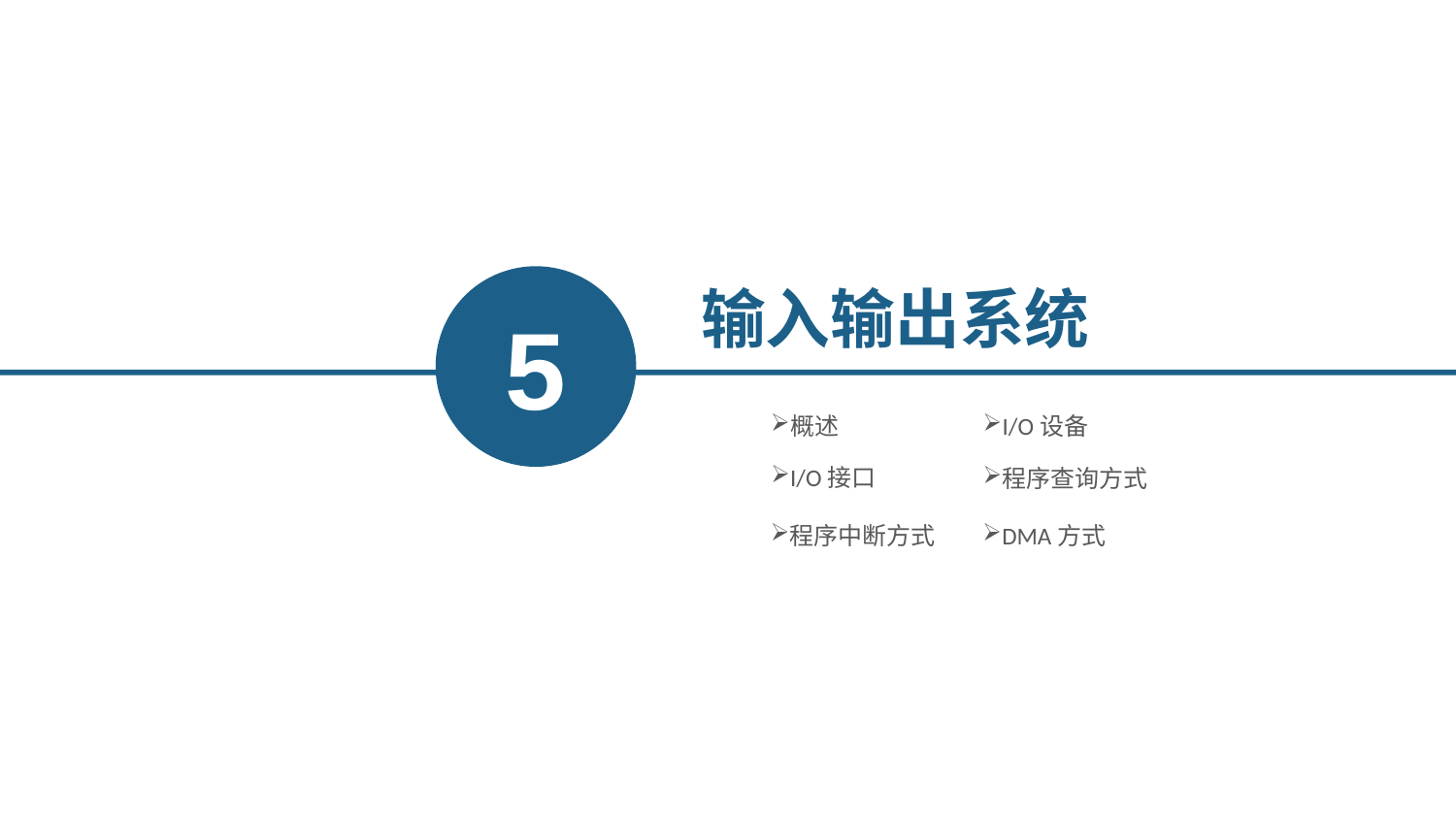

5
输入输出系统

概述
I/O设备
I/O接口
程序查询方式
程序中断方式
DMA方式